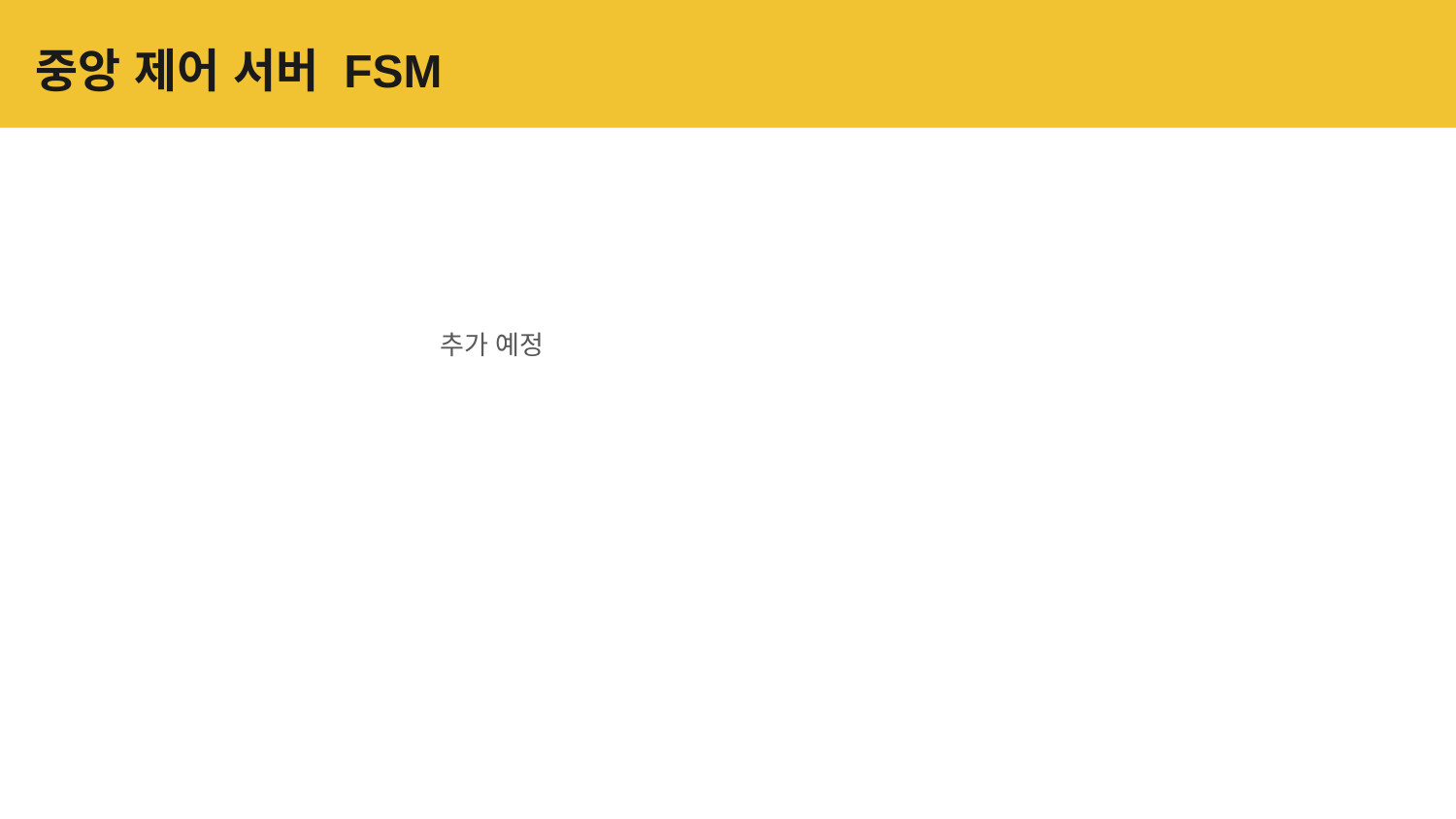

# 중앙 제어 서버 FSM
추가 예정